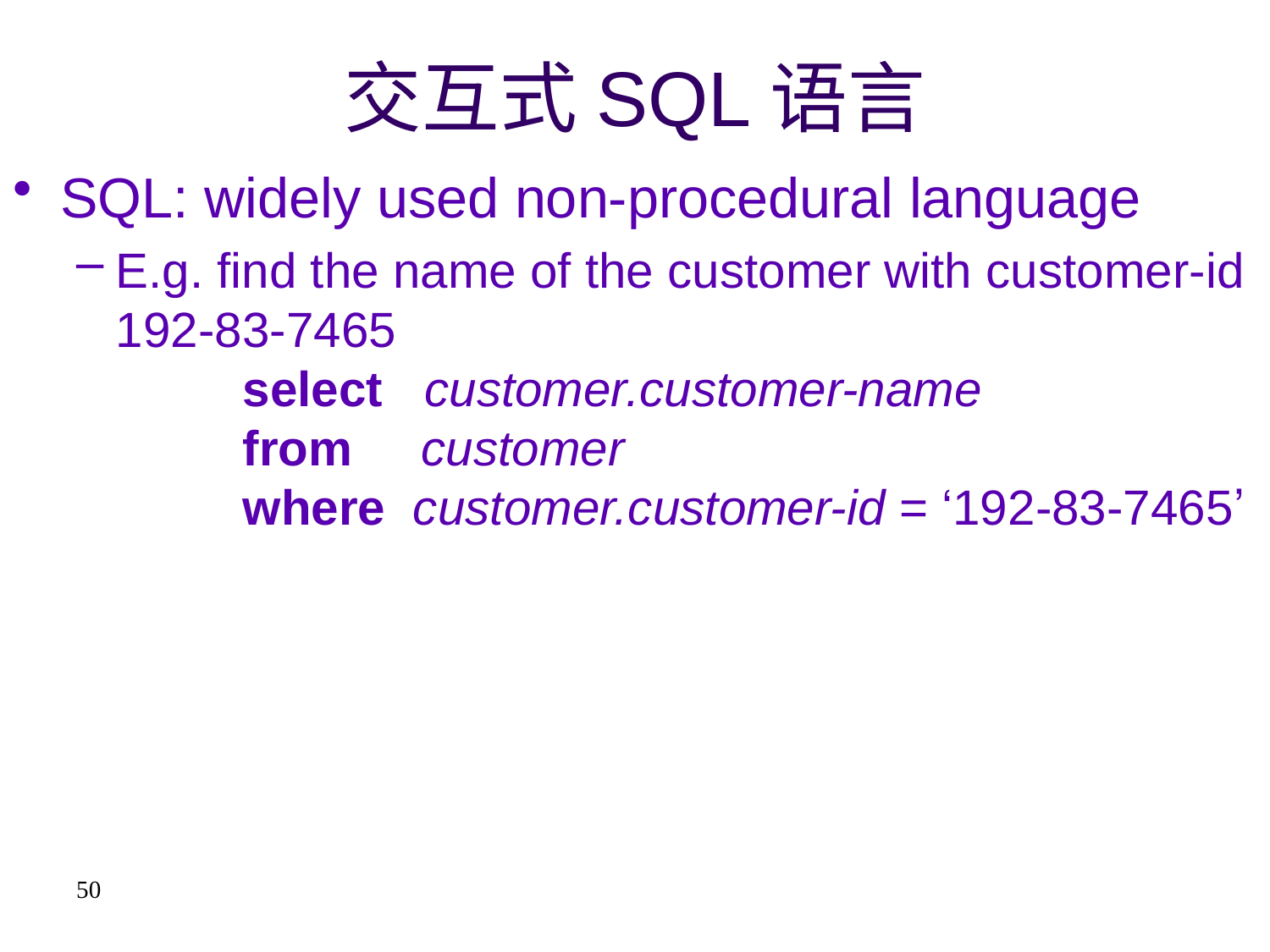

# 交互式SQL语言
SQL: widely used non-procedural language
E.g. find the name of the customer with customer-id 192-83-7465
	select   customer.customer-name
	from     customer
	where  customer.customer-id = ‘192-83-7465’
50